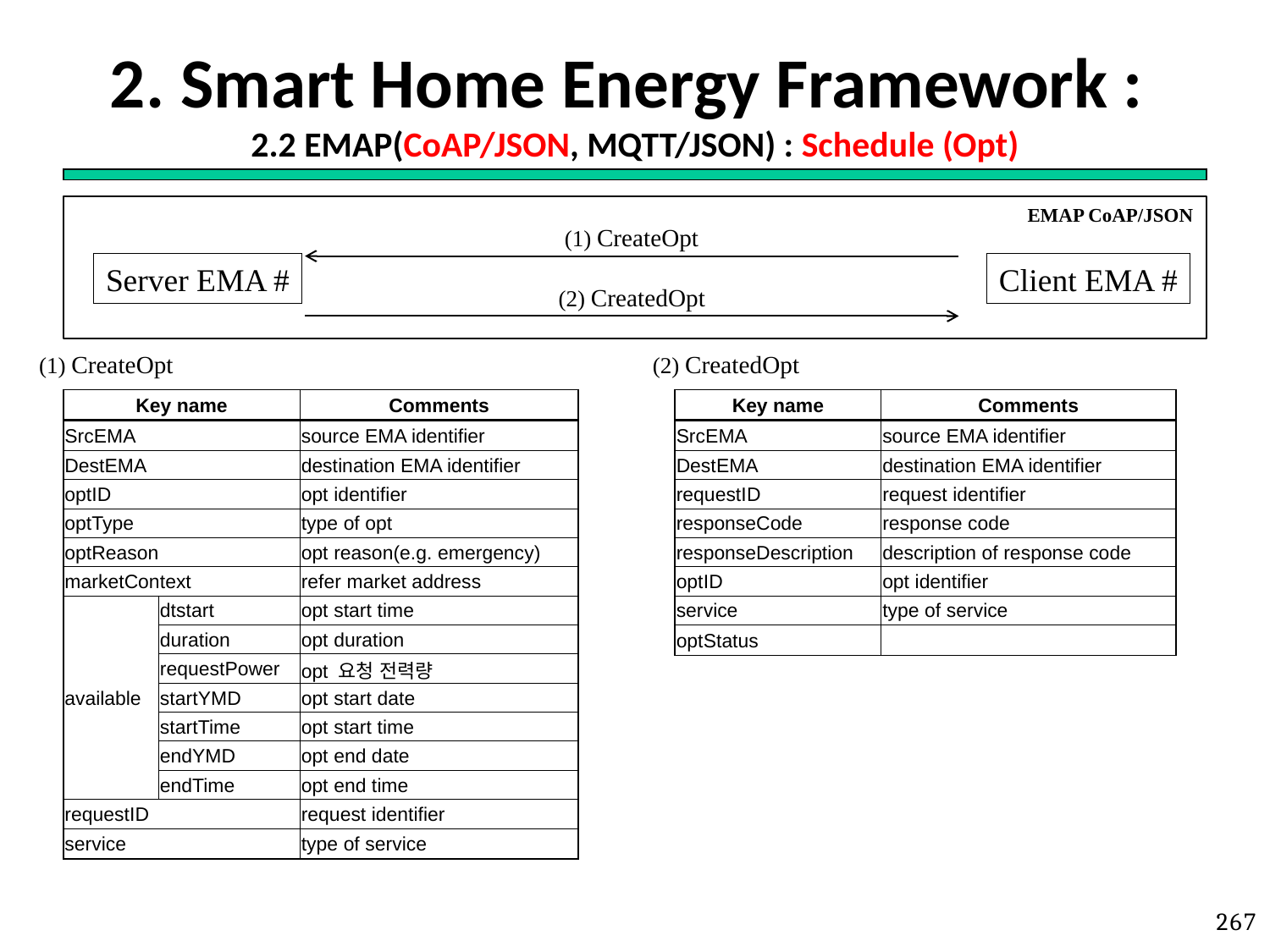

# 2. Smart Home Energy Framework : 2.2 EMAP(CoAP/JSON, MQTT/JSON) : Schedule (Opt)

EMAP CoAP/JSON
(1) CreateOpt
Server EMA #
Client EMA #
(2) CreatedOpt
(1) CreateOpt
(2) CreatedOpt
| Key name |  | Comments |
| --- | --- | --- |
| SrcEMA |  | source EMA identifier |
| DestEMA |  | destination EMA identifier |
| optID |  | opt identifier |
| optType |  | type of opt |
| optReason |  | opt reason(e.g. emergency) |
| marketContext |  | refer market address |
| available | dtstart | opt start time |
|  | duration | opt duration |
|  | requestPower | opt 요청 전력량 |
|  | startYMD | opt start date |
|  | startTime | opt start time |
|  | endYMD | opt end date |
|  | endTime | opt end time |
| requestID |  | request identifier |
| service |  | type of service |
| Key name | Comments |
| --- | --- |
| SrcEMA | source EMA identifier |
| DestEMA | destination EMA identifier |
| requestID | request identifier |
| responseCode | response code |
| responseDescription | description of response code |
| optID | opt identifier |
| service | type of service |
| optStatus |  |
267